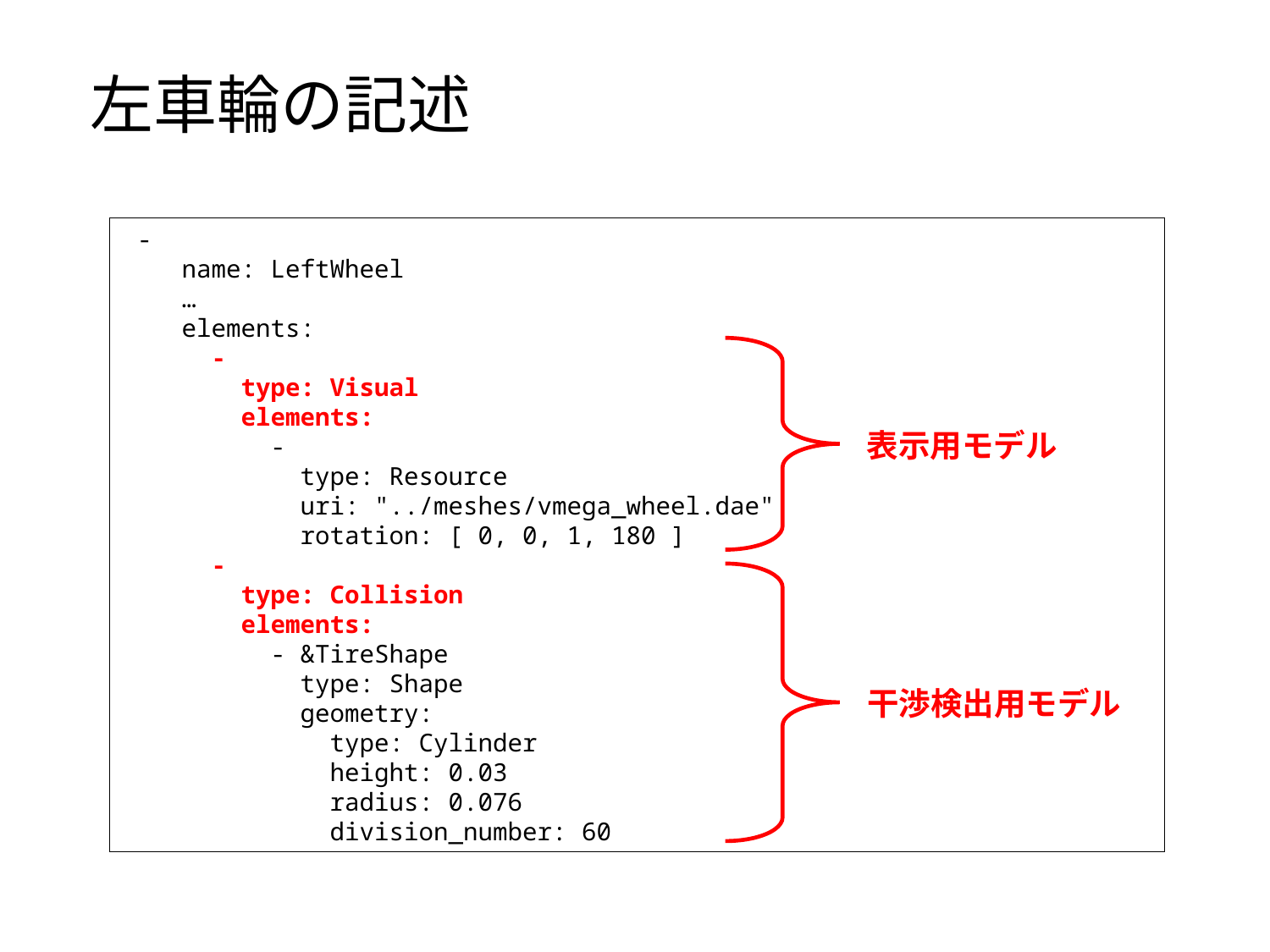

# 左車輪の記述
 -
    name: LeftWheel
    …
    elements:
      -
        type: Visual
        elements:
          -
            type: Resource
            uri: "../meshes/vmega_wheel.dae"
            rotation: [ 0, 0, 1, 180 ]
      -
        type: Collision
        elements:
          - &TireShape
            type: Shape
            geometry:
              type: Cylinder
              height: 0.03
              radius: 0.076
              division_number: 60

表示用モデル

干渉検出用モデル